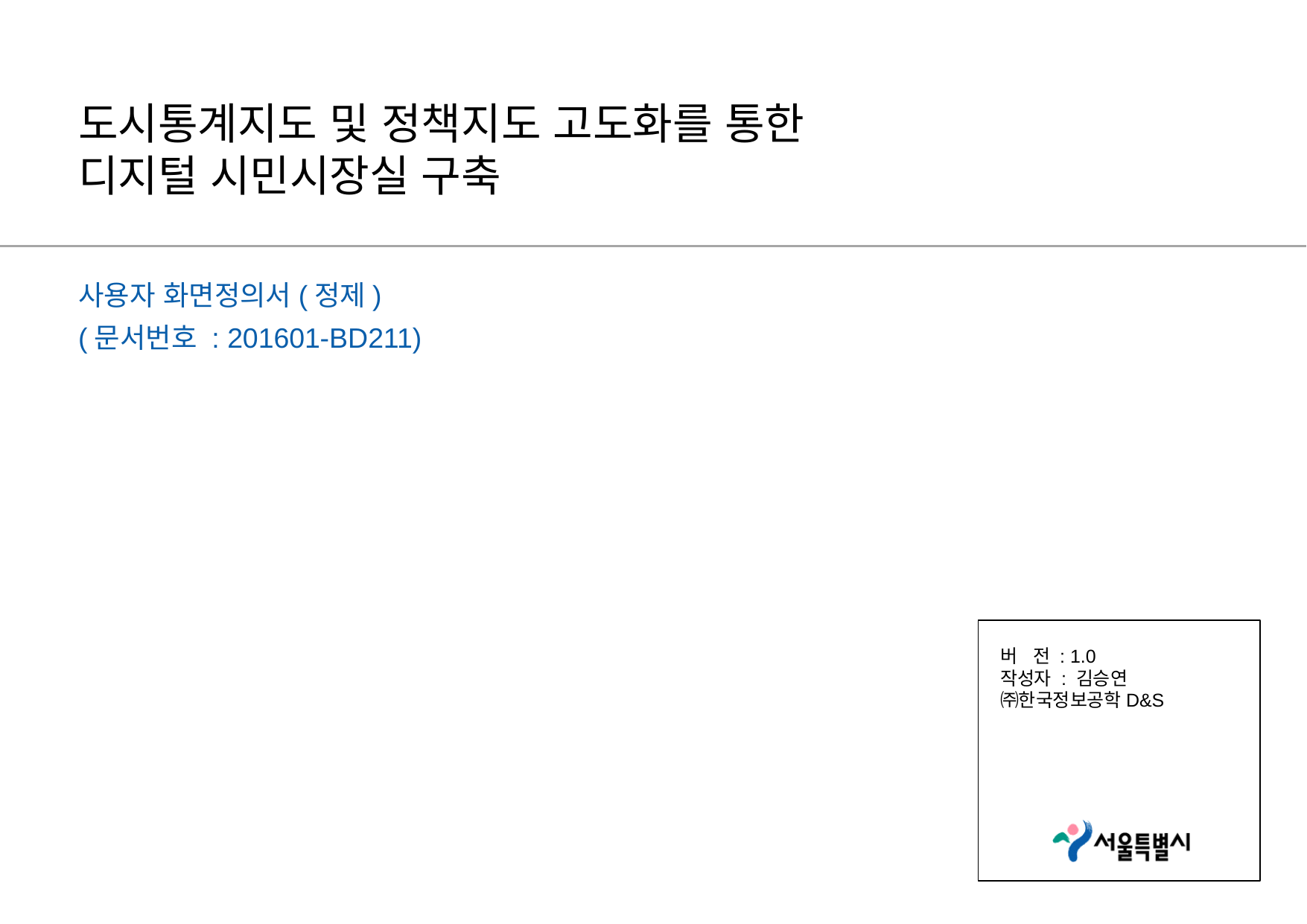

도시통계지도 및 정책지도 고도화를 통한
디지털 시민시장실 구축
사용자 화면정의서(정제)
(문서번호 : 201601-BD211)
버   전 : 1.0
작성자 : 김승연
㈜한국정보공학D&S